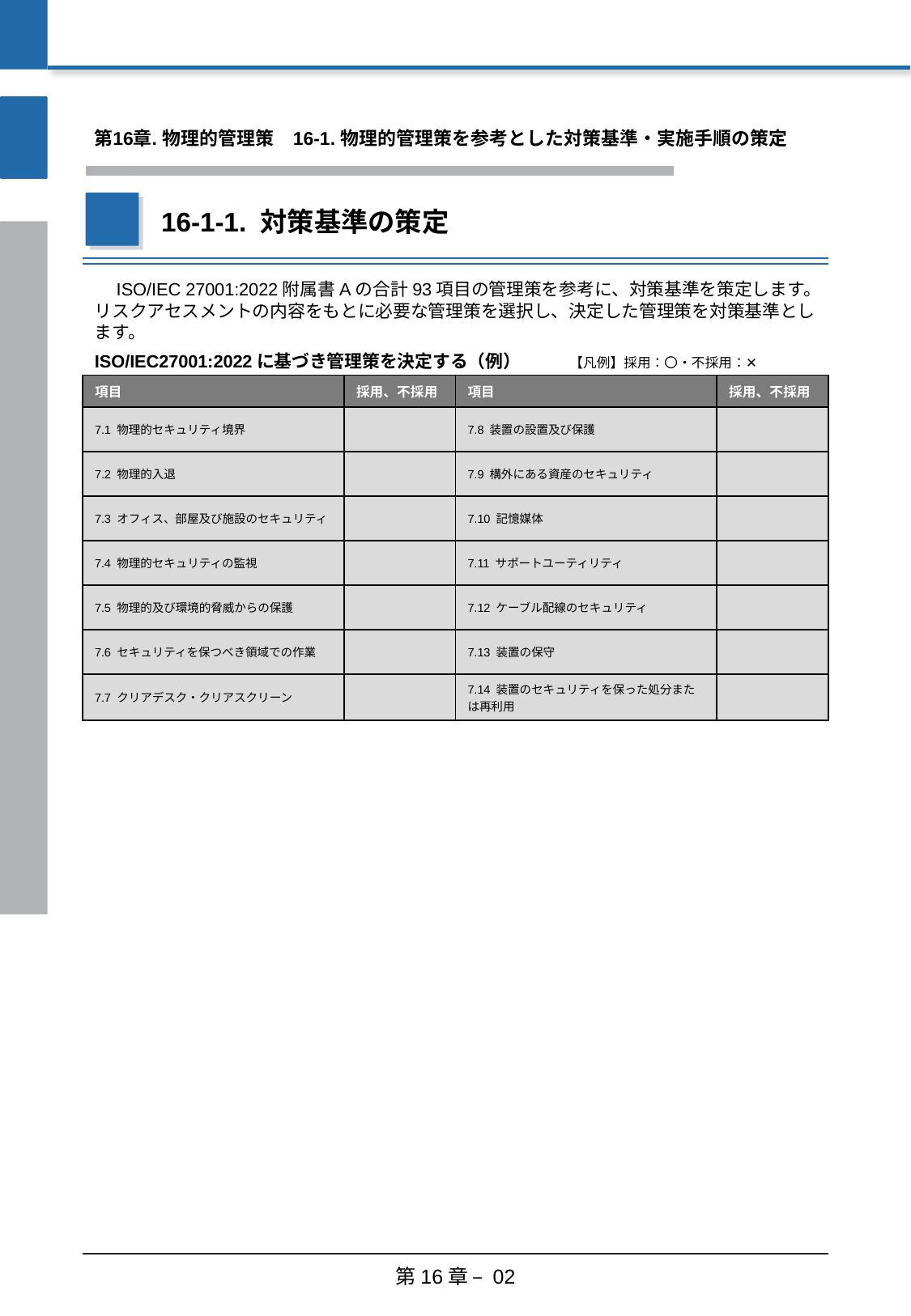

第16章. 物理的管理策
　16-1. 物理的管理策を参考とした対策基準・実施手順の策定
16-1-1. 対策基準の策定
　ISO/IEC 27001:2022附属書Aの合計93項目の管理策を参考に、対策基準を策定します。リスクアセスメントの内容をもとに必要な管理策を選択し、決定した管理策を対策基準とします。
ISO/IEC27001:2022に基づき管理策を決定する（例）            【凡例】採用：〇・不採用：✕
| 項目 | 採用、不採用 | 項目 | 採用、不採用 |
| --- | --- | --- | --- |
| 7.1 物理的セキュリティ境界 |  | 7.8 装置の設置及び保護 |  |
| 7.2 物理的入退 |  | 7.9 構外にある資産のセキュリティ |  |
| 7.3 オフィス、部屋及び施設のセキュリティ |  | 7.10 記憶媒体 |  |
| 7.4 物理的セキュリティの監視 |  | 7.11 サポートユーティリティ |  |
| 7.5 物理的及び環境的脅威からの保護 |  | 7.12 ケーブル配線のセキュリティ |  |
| 7.6 セキュリティを保つべき領域での作業 |  | 7.13 装置の保守 |  |
| 7.7 クリアデスク・クリアスクリーン |  | 7.14 装置のセキュリティを保った処分または再利用 |  |
第16章 – 02